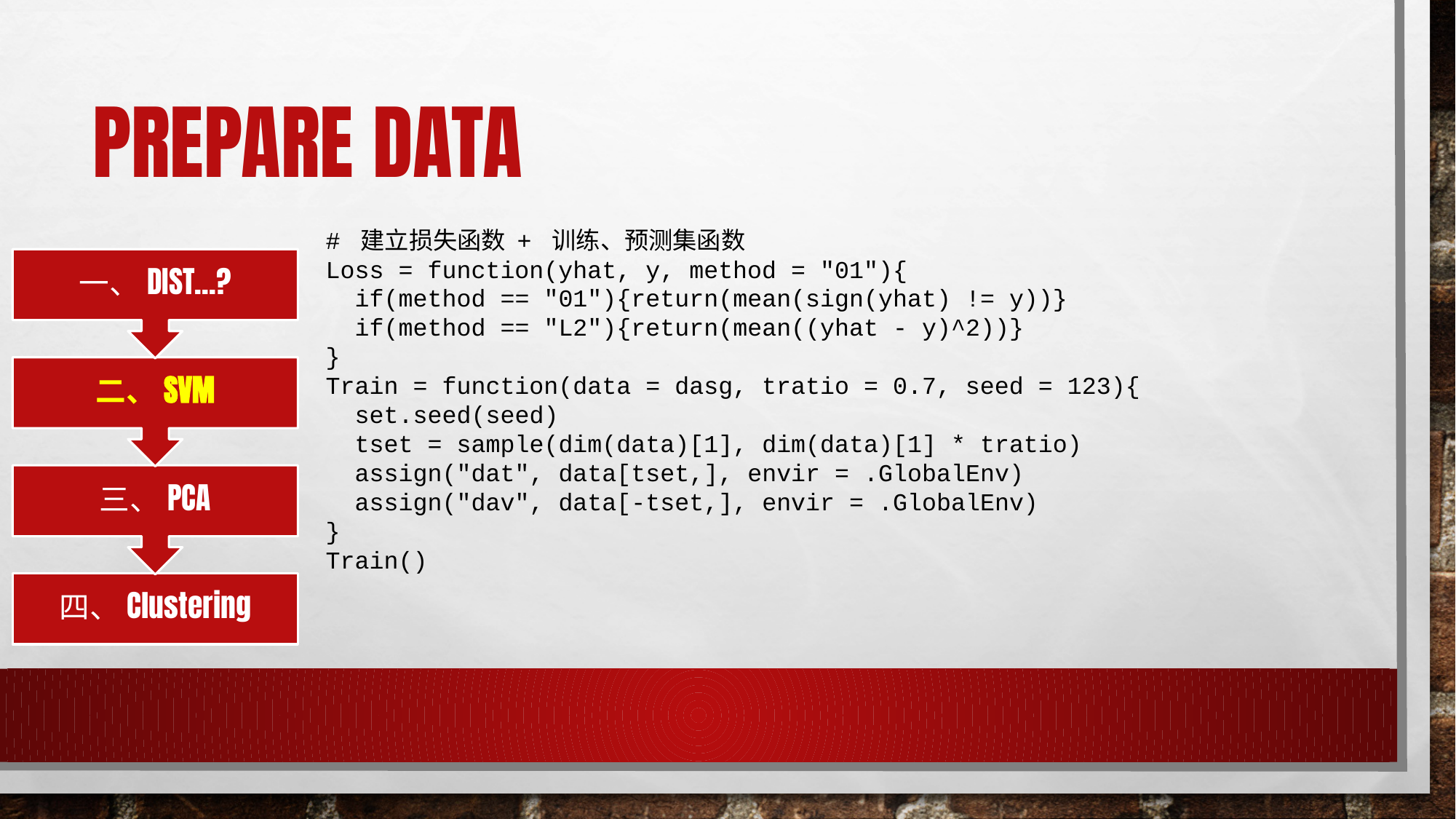

# Prepare Data
# 建立损失函数 + 训练、预测集函数
Loss = function(yhat, y, method = "01"){
  if(method == "01"){return(mean(sign(yhat) != y))}
  if(method == "L2"){return(mean((yhat - y)^2))}
}
Train = function(data = dasg, tratio = 0.7, seed = 123){
  set.seed(seed)
  tset = sample(dim(data)[1], dim(data)[1] * tratio)
  assign("dat", data[tset,], envir = .GlobalEnv)
  assign("dav", data[-tset,], envir = .GlobalEnv)
}
Train()
四、Clustering
三、PCA
二、SVM
一、DIST…?